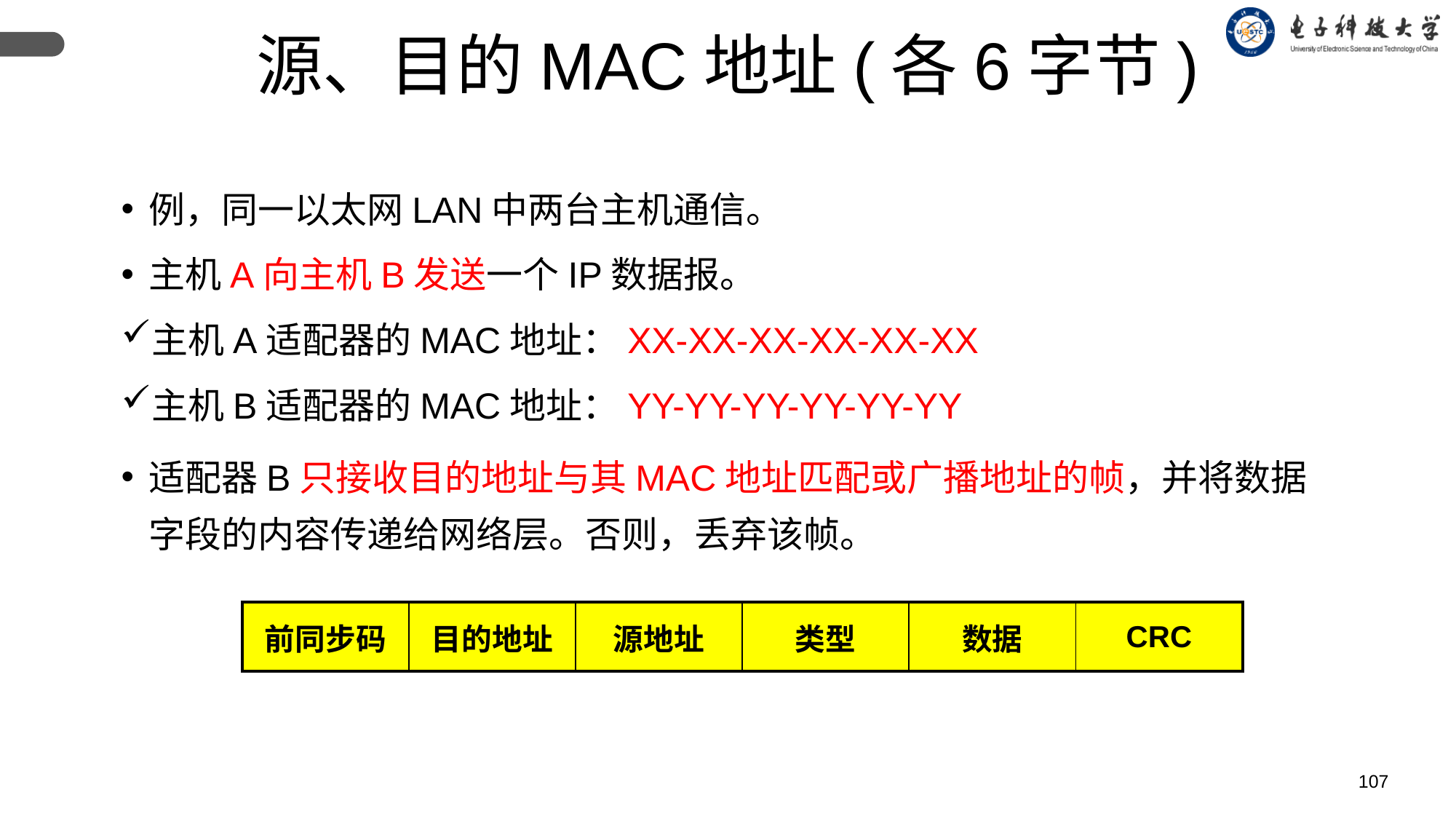

源、目的MAC地址(各6字节)
例，同一以太网LAN中两台主机通信。
主机A向主机B发送一个IP数据报。
主机A适配器的MAC地址：XX-XX-XX-XX-XX-XX
主机B适配器的MAC地址：YY-YY-YY-YY-YY-YY
适配器B只接收目的地址与其MAC地址匹配或广播地址的帧，并将数据字段的内容传递给网络层。否则，丢弃该帧。

| 前同步码 | 目的地址 | 源地址 | 类型 | 数据 | CRC |
| --- | --- | --- | --- | --- | --- |
107